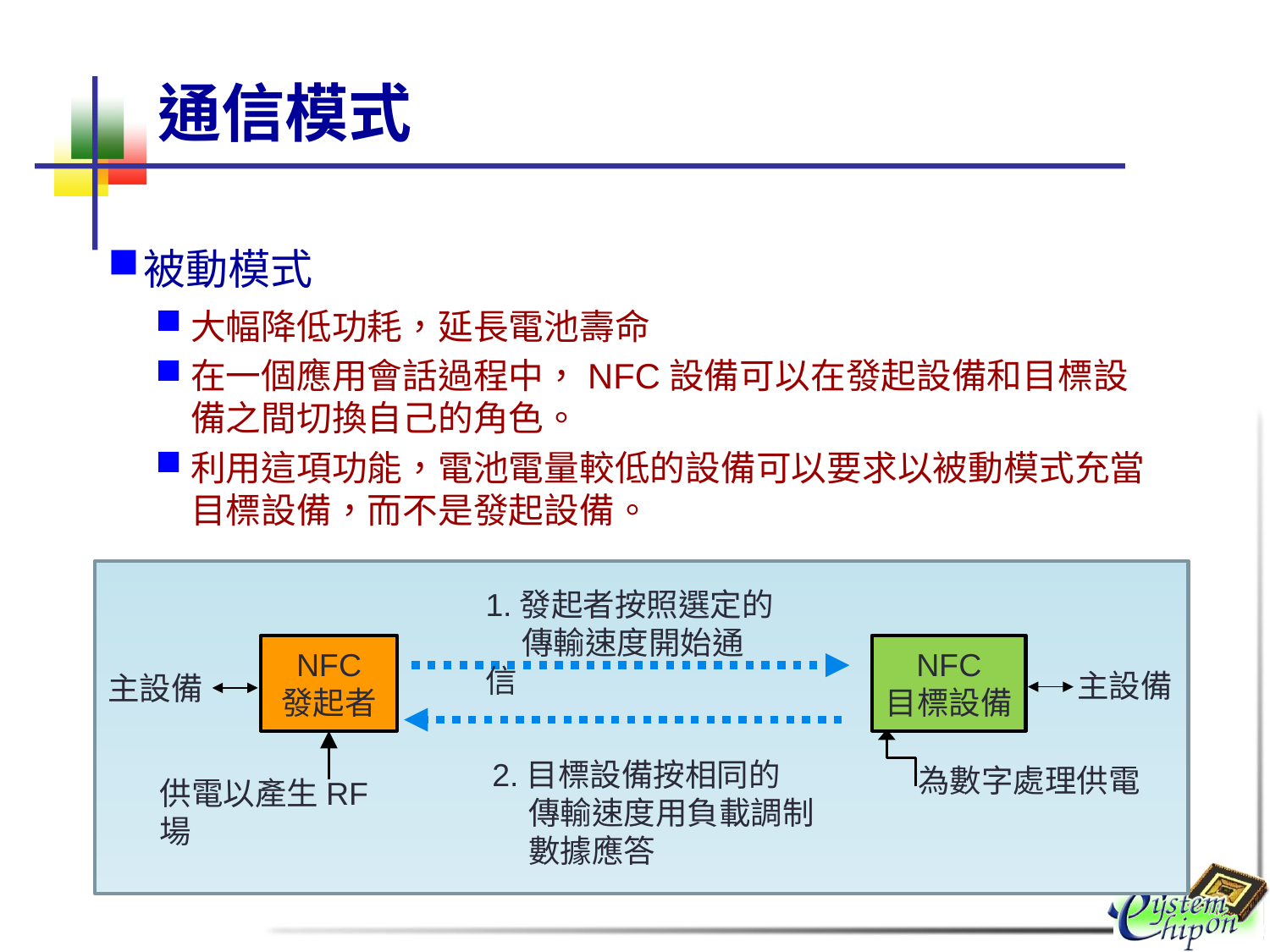

# 通信模式
被動模式
大幅降低功耗，延長電池壽命
在一個應用會話過程中，NFC設備可以在發起設備和目標設備之間切換自己的角色。
利用這項功能，電池電量較低的設備可以要求以被動模式充當目標設備，而不是發起設備。

1.發起者按照選定的
    傳輸速度開始通信
NFC
目標設備
NFC
發起者
主設備
主設備
2.目標設備按相同的
    傳輸速度用負載調制
    數據應答
為數字處理供電
供電以產生RF場